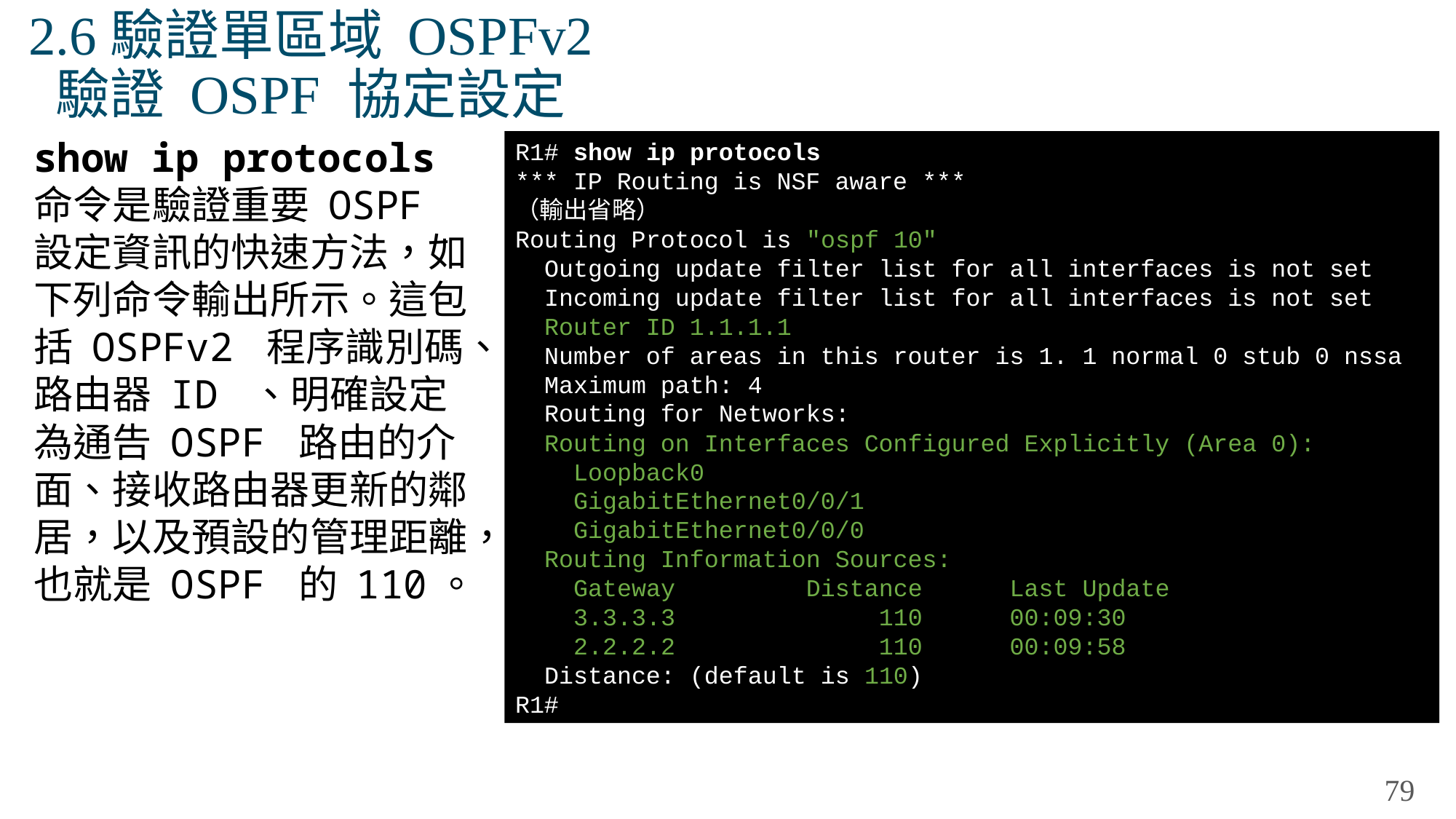

# 2.6驗證單區域 OSPFv2 驗證 OSPF 協定設定
show ip protocols 命令是驗證重要 OSPF 設定資訊的快速方法，如下列命令輸出所示。這包括 OSPFv2 程序識別碼、路由器 ID 、明確設定為通告 OSPF 路由的介面、接收路由器更新的鄰居，以及預設的管理距離，也就是 OSPF 的 110。
R1# show ip protocols
*** IP Routing is NSF aware ***
（輸出省略）
Routing Protocol is "ospf 10"
  Outgoing update filter list for all interfaces is not set
  Incoming update filter list for all interfaces is not set
  Router ID 1.1.1.1
  Number of areas in this router is 1. 1 normal 0 stub 0 nssa
  Maximum path: 4
  Routing for Networks:
  Routing on Interfaces Configured Explicitly (Area 0):
    Loopback0
    GigabitEthernet0/0/1
    GigabitEthernet0/0/0
  Routing Information Sources:
    Gateway         Distance      Last Update
    3.3.3.3              110      00:09:30
    2.2.2.2              110      00:09:58
  Distance: (default is 110)
R1#
79